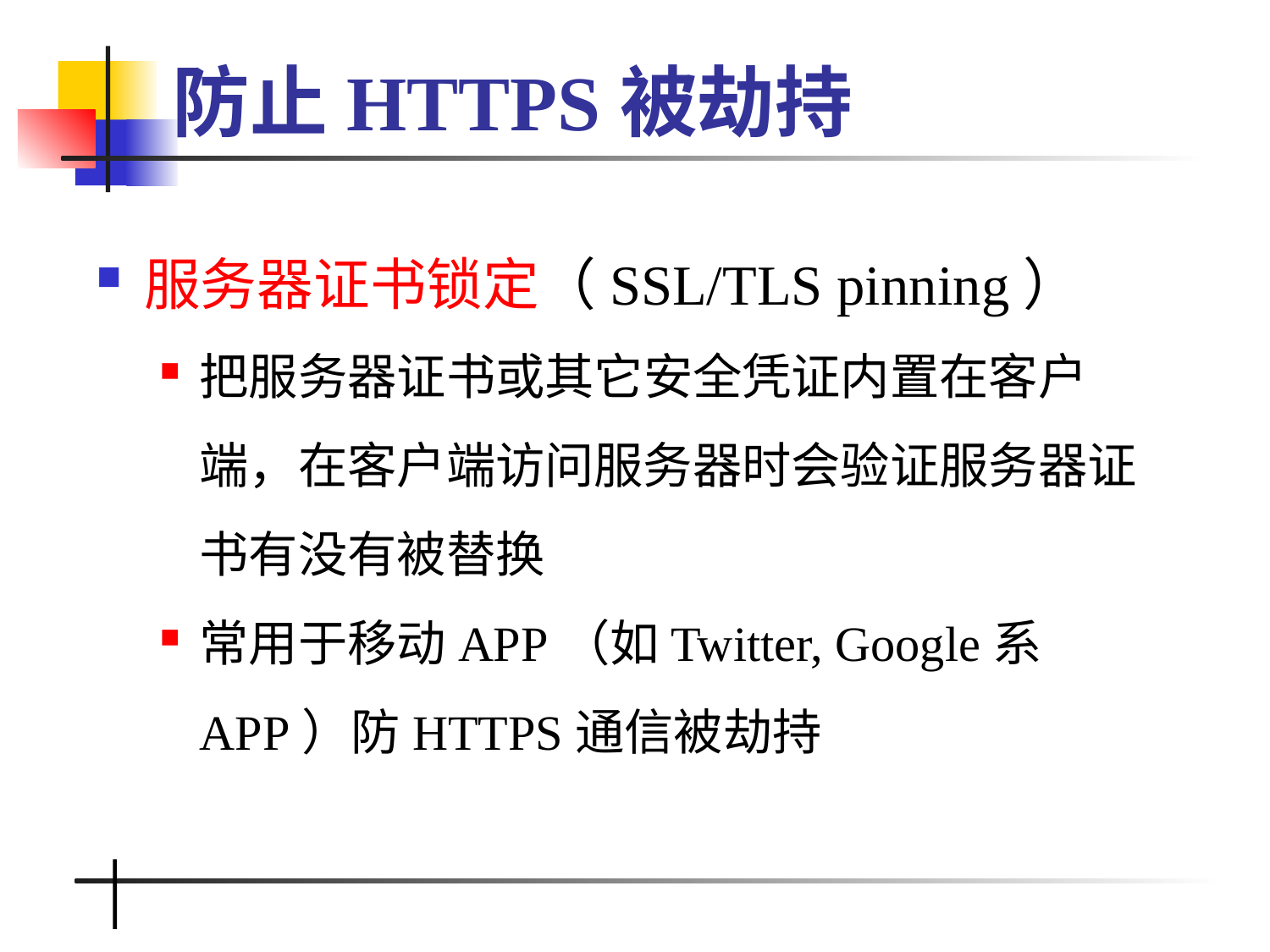

# 防止HTTPS被劫持
服务器证书锁定（SSL/TLS pinning）
把服务器证书或其它安全凭证内置在客户端，在客户端访问服务器时会验证服务器证书有没有被替换
常用于移动APP（如Twitter, Google系APP）防HTTPS通信被劫持